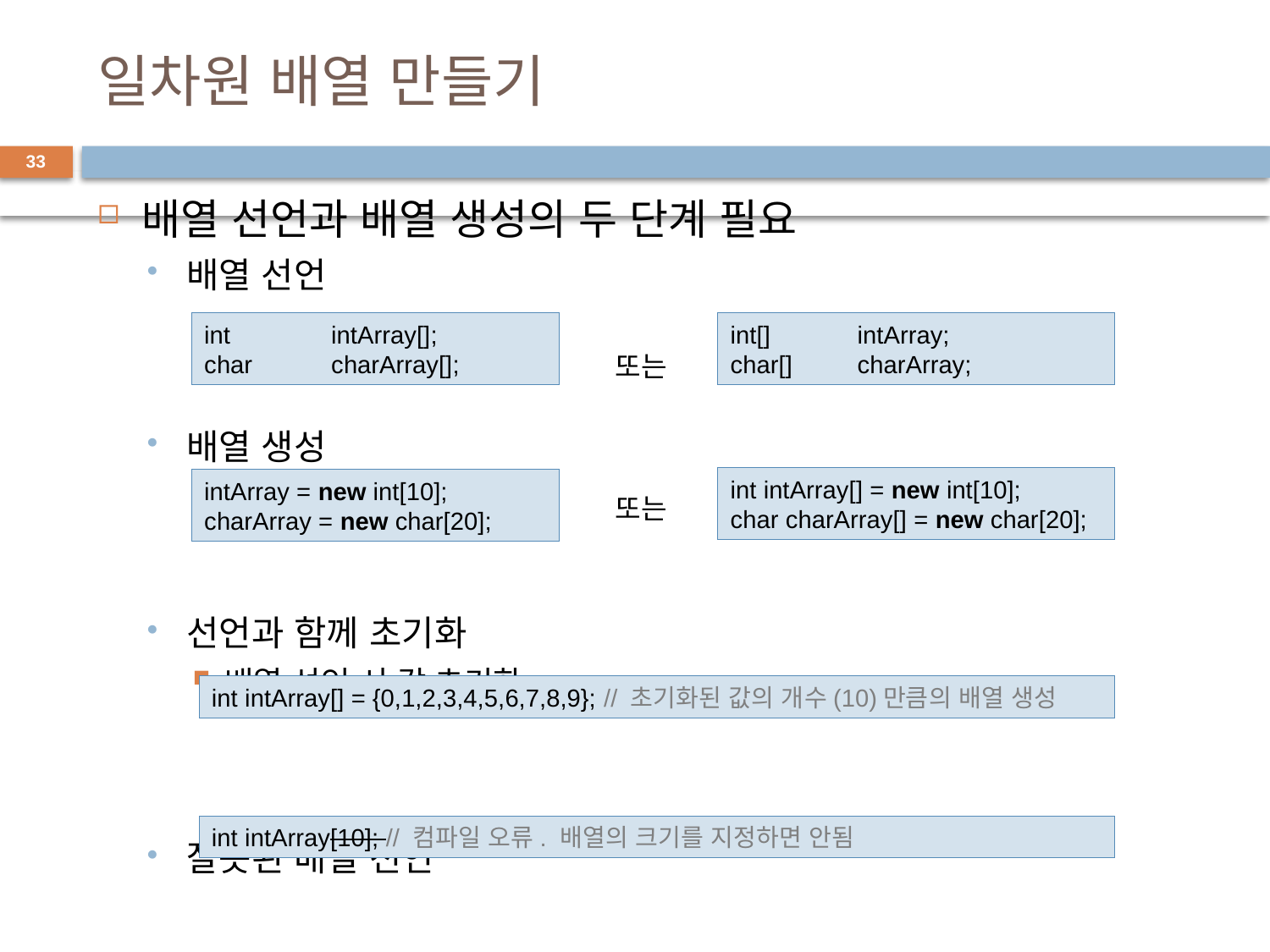

# 일차원 배열 만들기
33
배열 선언과 배열 생성의 두 단계 필요
배열 선언

배열 생성

선언과 함께 초기화
배열 선언 시 값 초기화

잘못된 배열 선언

int[]	intArray;
char[]	charArray;
int	intArray[];
char	charArray[];
또는
int intArray[] = new int[10];
char charArray[] = new char[20];
intArray = new int[10];
charArray = new char[20];
또는
int intArray[] = {0,1,2,3,4,5,6,7,8,9}; // 초기화된 값의 개수(10)만큼의 배열 생성
int intArray[10]; // 컴파일 오류. 배열의 크기를 지정하면 안됨